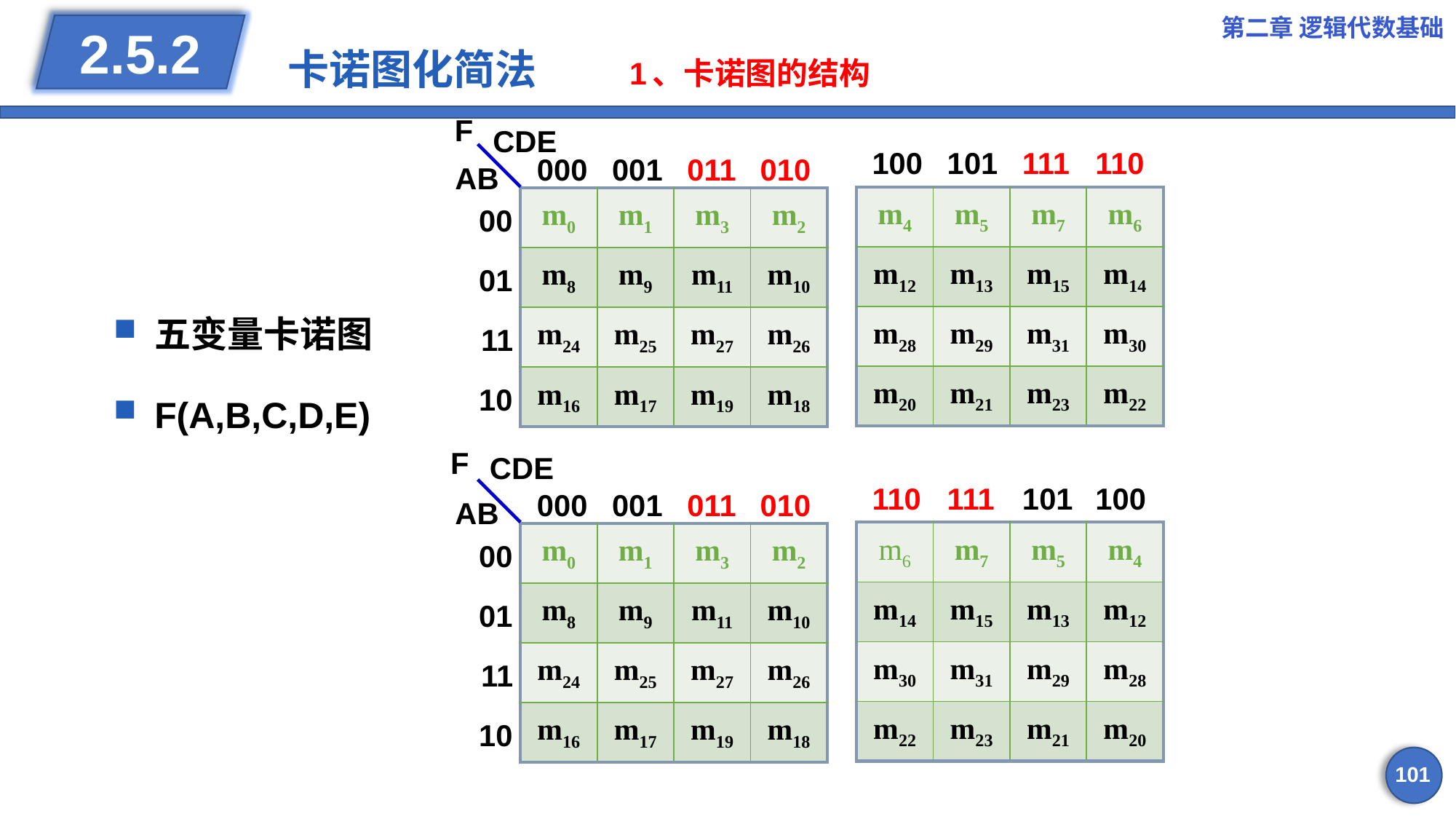

第二章 逻辑代数基础
# 卡诺图化简法         1、卡诺图的结构
2.5.2
F
CDE
100
101
111
110
000
001
011
010
AB
| m4 | m5 | m7 | m6 |
| --- | --- | --- | --- |
| m12 | m13 | m15 | m14 |
| m28 | m29 | m31 | m30 |
| m20 | m21 | m23 | m22 |
| m0 | m1 | m3 | m2 |
| --- | --- | --- | --- |
| m8 | m9 | m11 | m10 |
| m24 | m25 | m27 | m26 |
| m16 | m17 | m19 | m18 |
00
01
五变量卡诺图
F(A,B,C,D,E)
11
10
F
CDE
110
111
101
100
000
001
011
010
AB
| m6 | m7 | m5 | m4 |
| --- | --- | --- | --- |
| m14 | m15 | m13 | m12 |
| m30 | m31 | m29 | m28 |
| m22 | m23 | m21 | m20 |
| m0 | m1 | m3 | m2 |
| --- | --- | --- | --- |
| m8 | m9 | m11 | m10 |
| m24 | m25 | m27 | m26 |
| m16 | m17 | m19 | m18 |
00
01
11
10
101